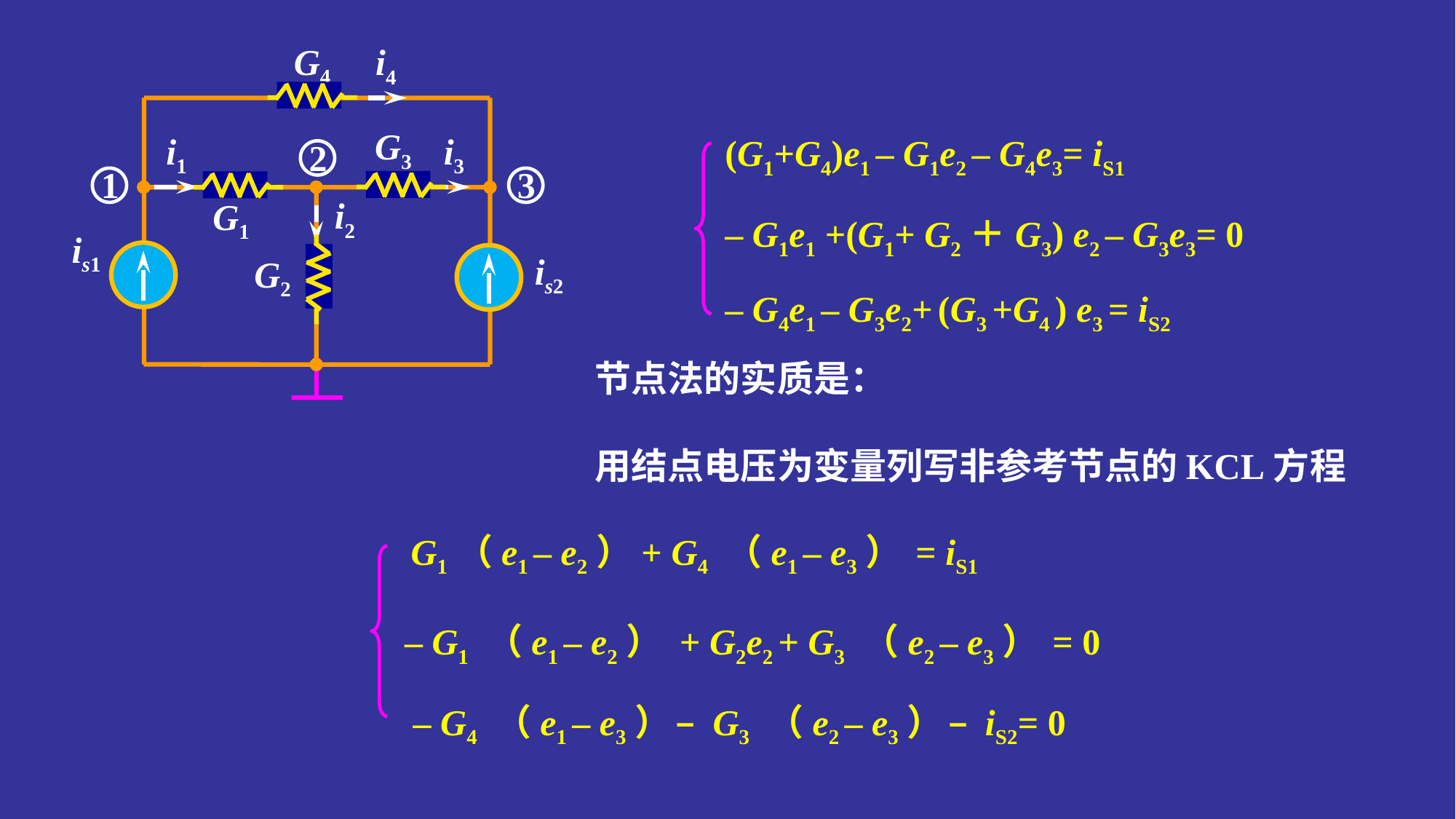

G4
i4

G3
i1
i3

i2
G1

is1

is2

G2

(G1+G4)e1 – G1e2 – G4e3= iS1
2

1

3

– G1e1 +(G1+ G2＋G3) e2 – G3e3= 0
– G4e1 – G3e2+ (G3 +G4 ) e3 = iS2
节点法的实质是：

用结点电压为变量列写非参考节点的KCL方程
G1（e1 – e2）+ G4 （e1 – e3） = iS1

– G1 （e1 – e2） + G2e2 + G3 （e2 – e3） = 0
– G4 （e1 – e3） – G3 （e2 – e3） – iS2= 0